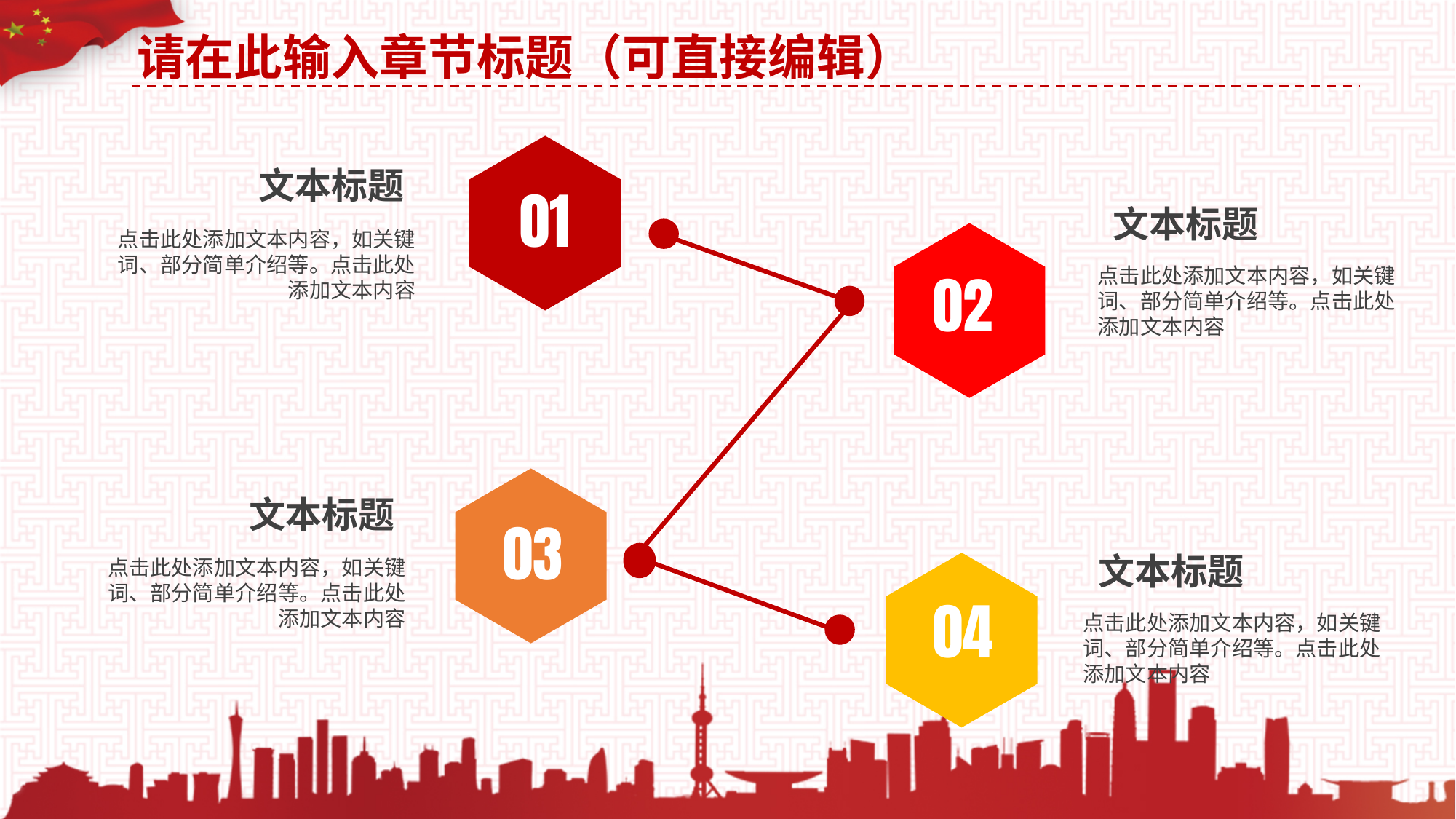

01
文本标题
文本标题

点击此处添加文本内容，如关键词、部分简单介绍等。点击此处添加文本内容

02
点击此处添加文本内容，如关键词、部分简单介绍等。点击此处添加文本内容

03
文本标题
文本标题

点击此处添加文本内容，如关键词、部分简单介绍等。点击此处添加文本内容

04
点击此处添加文本内容，如关键词、部分简单介绍等。点击此处添加文本内容